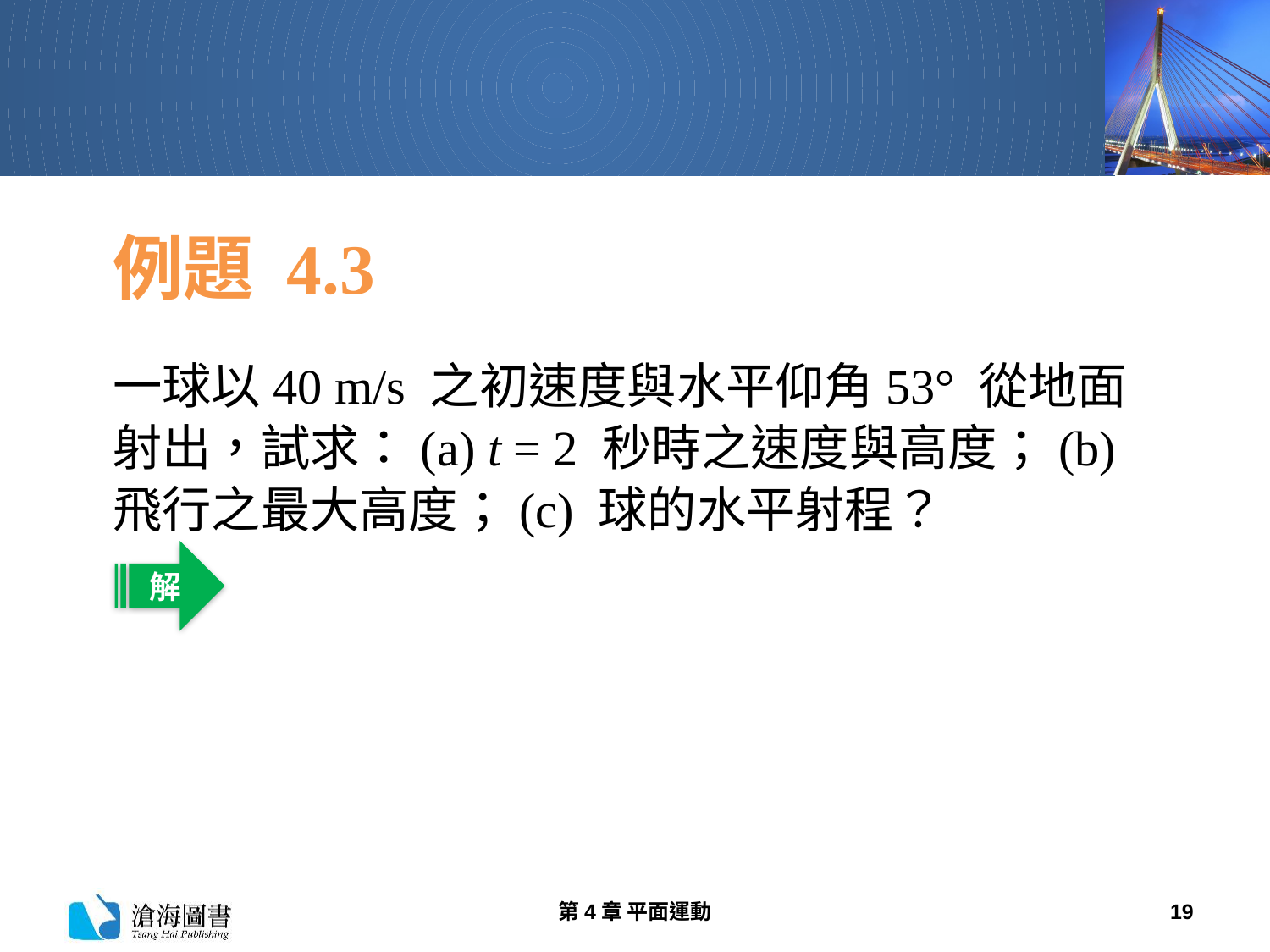

# 例題 4.3
一球以40 m/s 之初速度與水平仰角53° 從地面射出，試求：(a) t = 2 秒時之速度與高度；(b) 飛行之最大高度；(c) 球的水平射程？
解
第4章 平面運動
19